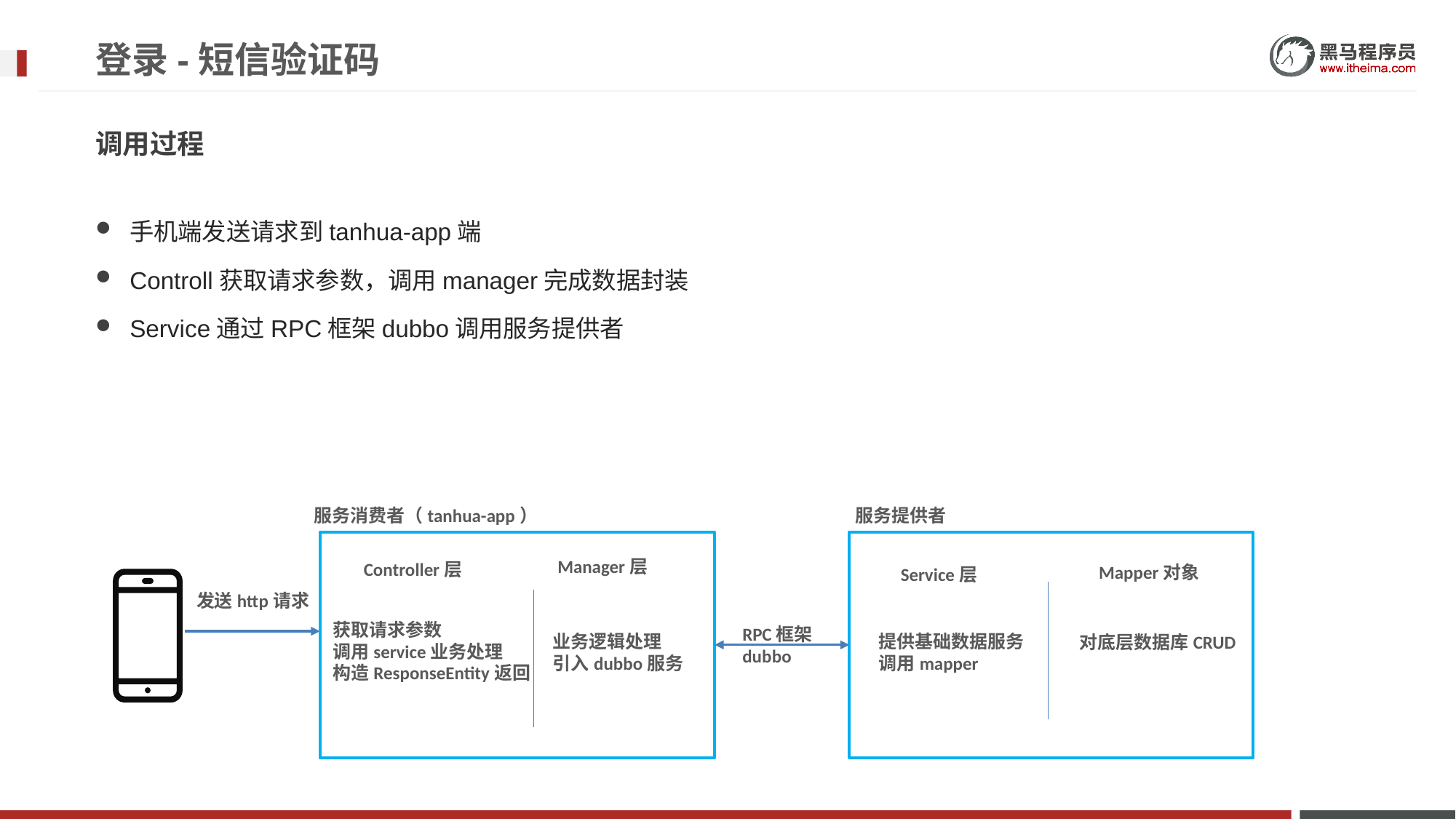

# 登录-短信验证码
调用过程
手机端发送请求到tanhua-app端
Controll获取请求参数，调用manager完成数据封装
Service通过RPC框架dubbo调用服务提供者

服务消费者（tanhua-app）
服务提供者

Manager层
Controller层
Mapper对象
Service层

发送http请求
获取请求参数
调用service业务处理
构造ResponseEntity返回
RPC框架
dubbo
业务逻辑处理
引入dubbo服务

提供基础数据服务
调用mapper
对底层数据库CRUD